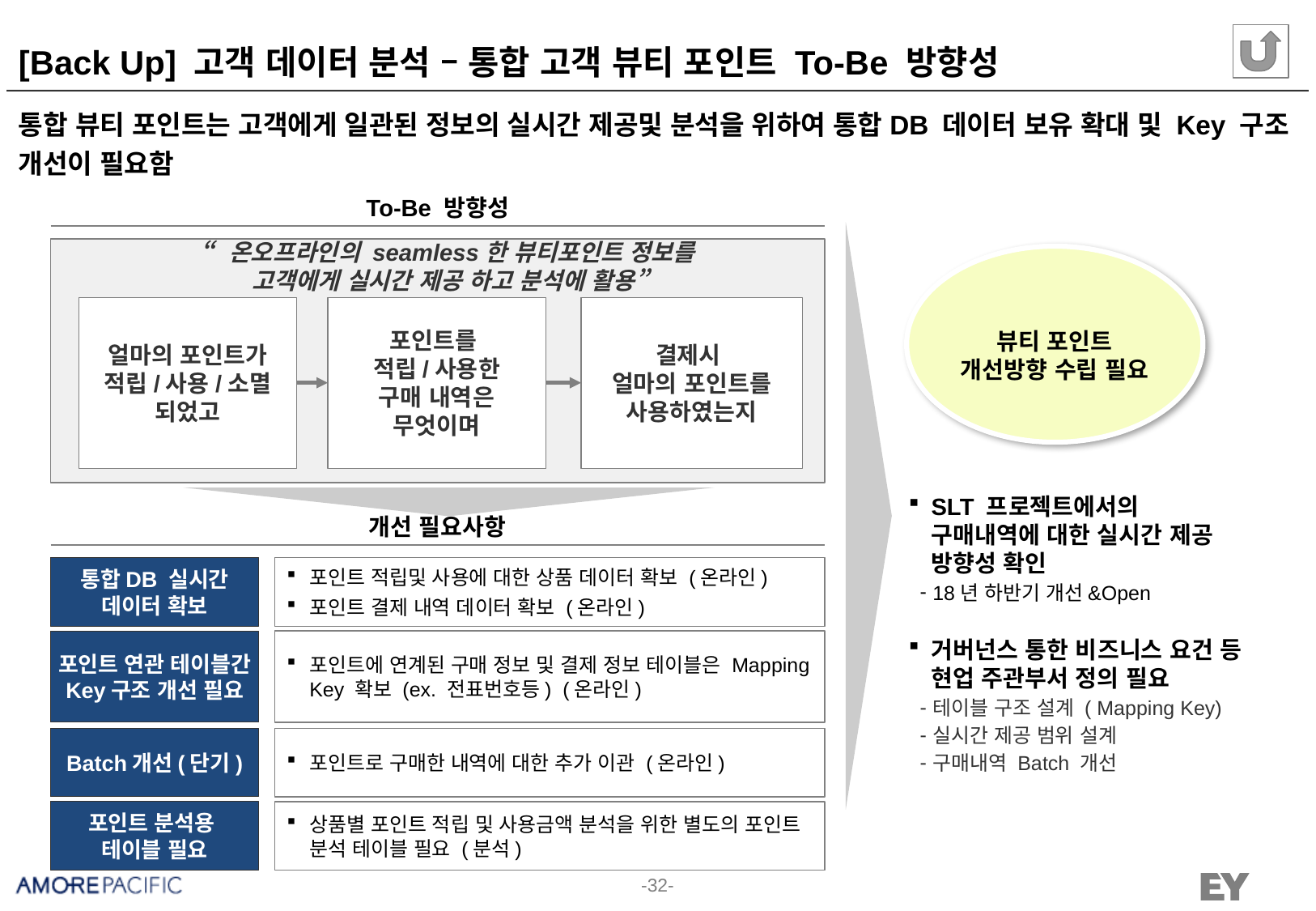

# [Back Up] 고객 데이터 분석 – 통합 고객 뷰티 포인트 To-Be 방향성

통합 뷰티 포인트는 고객에게 일관된 정보의 실시간 제공및 분석을 위하여 통합DB 데이터 보유 확대 및 Key 구조 개선이 필요함
To-Be 방향성

“온오프라인의 seamless한 뷰티포인트 정보를
고객에게 실시간 제공 하고 분석에 활용”

뷰티 포인트 개선방향 수립 필요
얼마의 포인트가 적립/사용/소멸 되었고
포인트를
적립/사용한
구매 내역은 무엇이며
결제시
얼마의 포인트를 사용하였는지
SLT 프로젝트에서의 구매내역에 대한 실시간 제공 방향성 확인
18년 하반기 개선&Open
개선 필요사항
포인트 적립및 사용에 대한 상품 데이터 확보 (온라인)
포인트 결제 내역 데이터 확보 (온라인)
통합DB 실시간 데이터 확보
거버넌스 통한 비즈니스 요건 등 현업 주관부서 정의 필요
테이블 구조 설계 ( Mapping Key)
실시간 제공 범위 설계
구매내역 Batch 개선
포인트에 연계된 구매 정보 및 결제 정보 테이블은 Mapping Key 확보 (ex. 전표번호등)  (온라인)
포인트 연관 테이블간 Key구조 개선 필요
포인트로 구매한 내역에 대한 추가 이관 (온라인)
Batch개선(단기)
상품별 포인트 적립 및 사용금액 분석을 위한 별도의 포인트 분석 테이블 필요 (분석)
포인트 분석용
테이블 필요